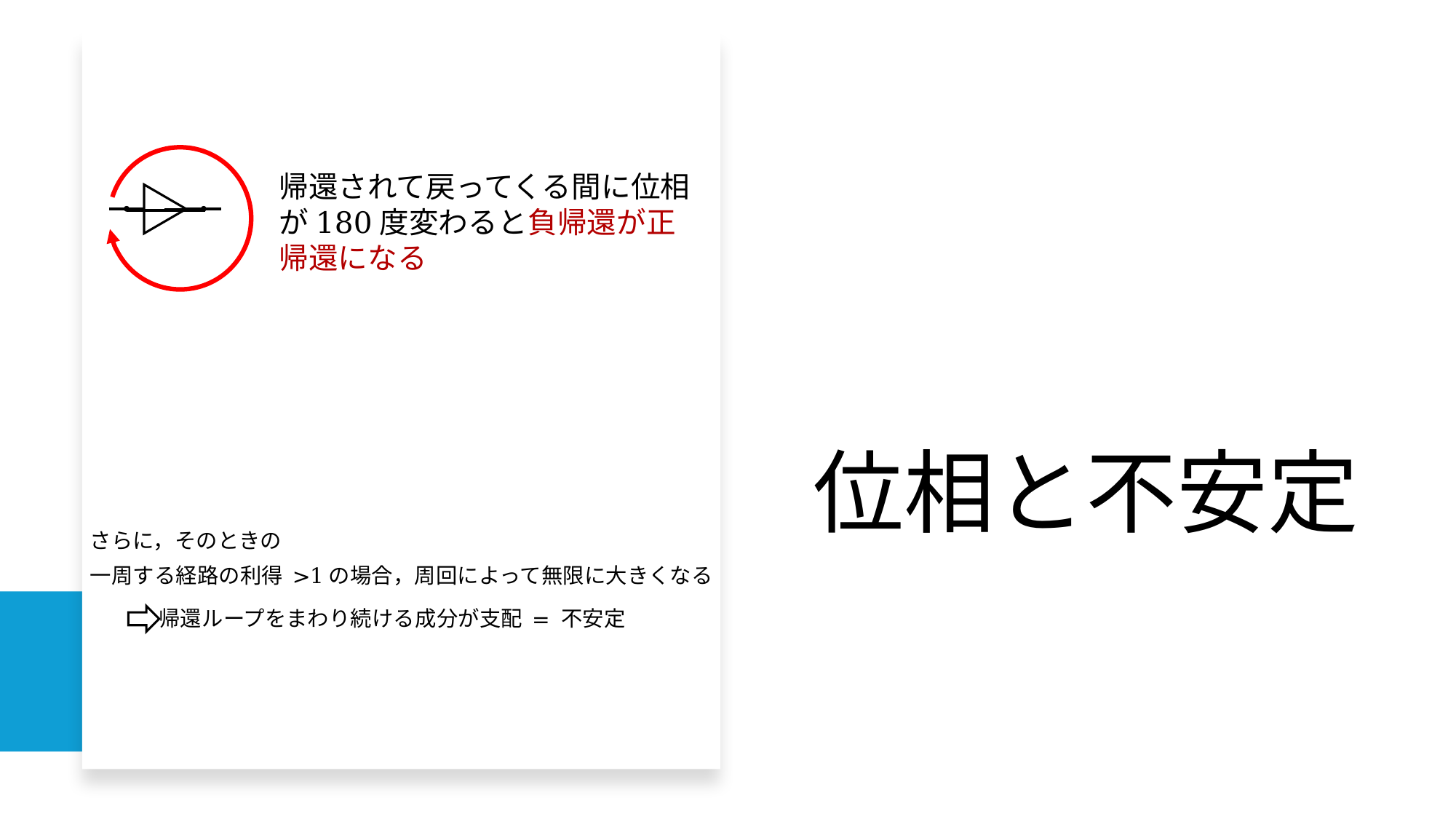

# 位相と不安定

帰還されて戻ってくる間に位相が180度変わると負帰還が正帰還になる

さらに，そのときの
一周する経路の利得 >1の場合，周回によって無限に大きくなる
帰還ループをまわり続ける成分が支配 = 不安定